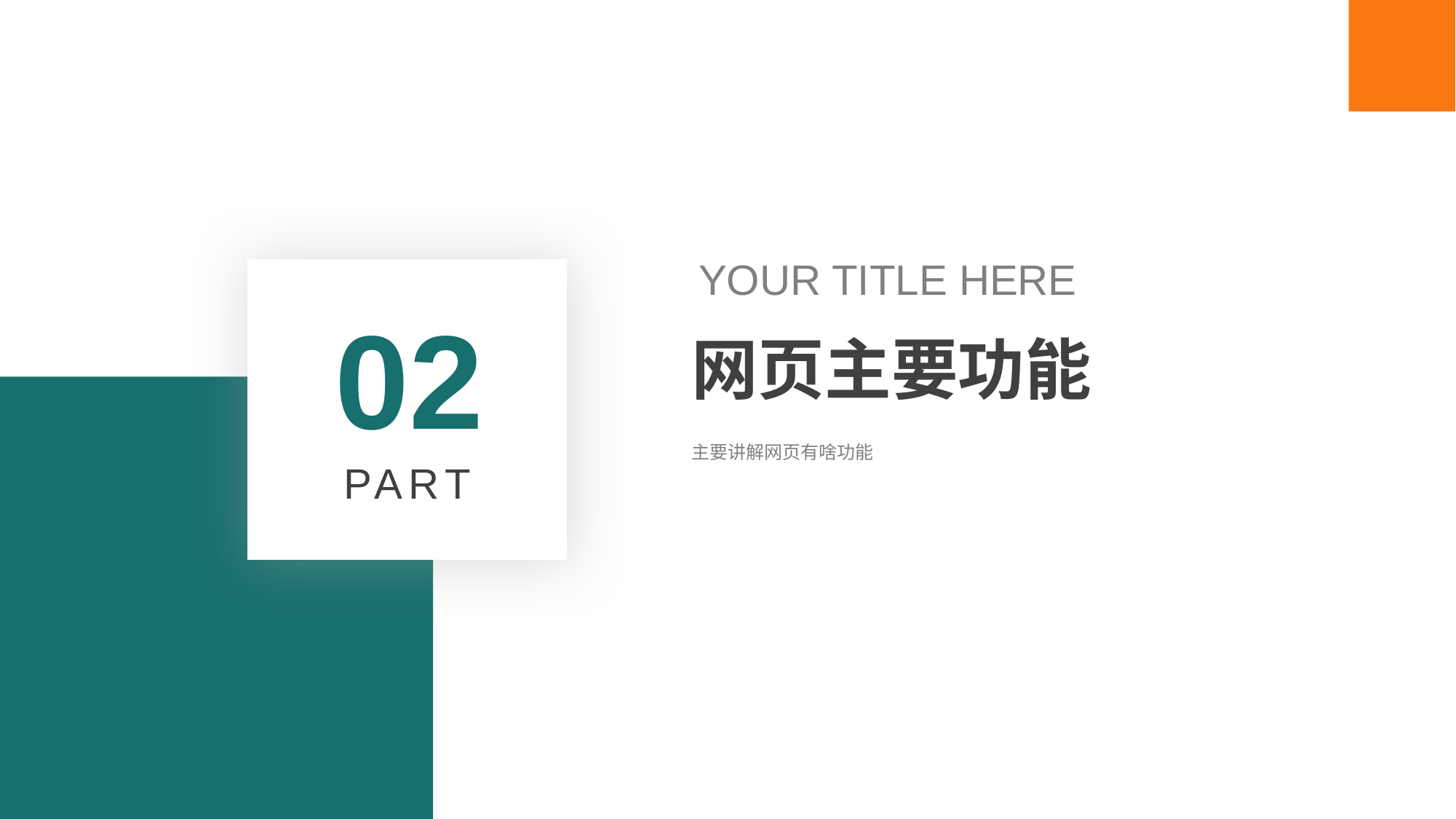

YOUR TITLE HERE

02
网页主要功能

主要讲解网页有啥功能
PART